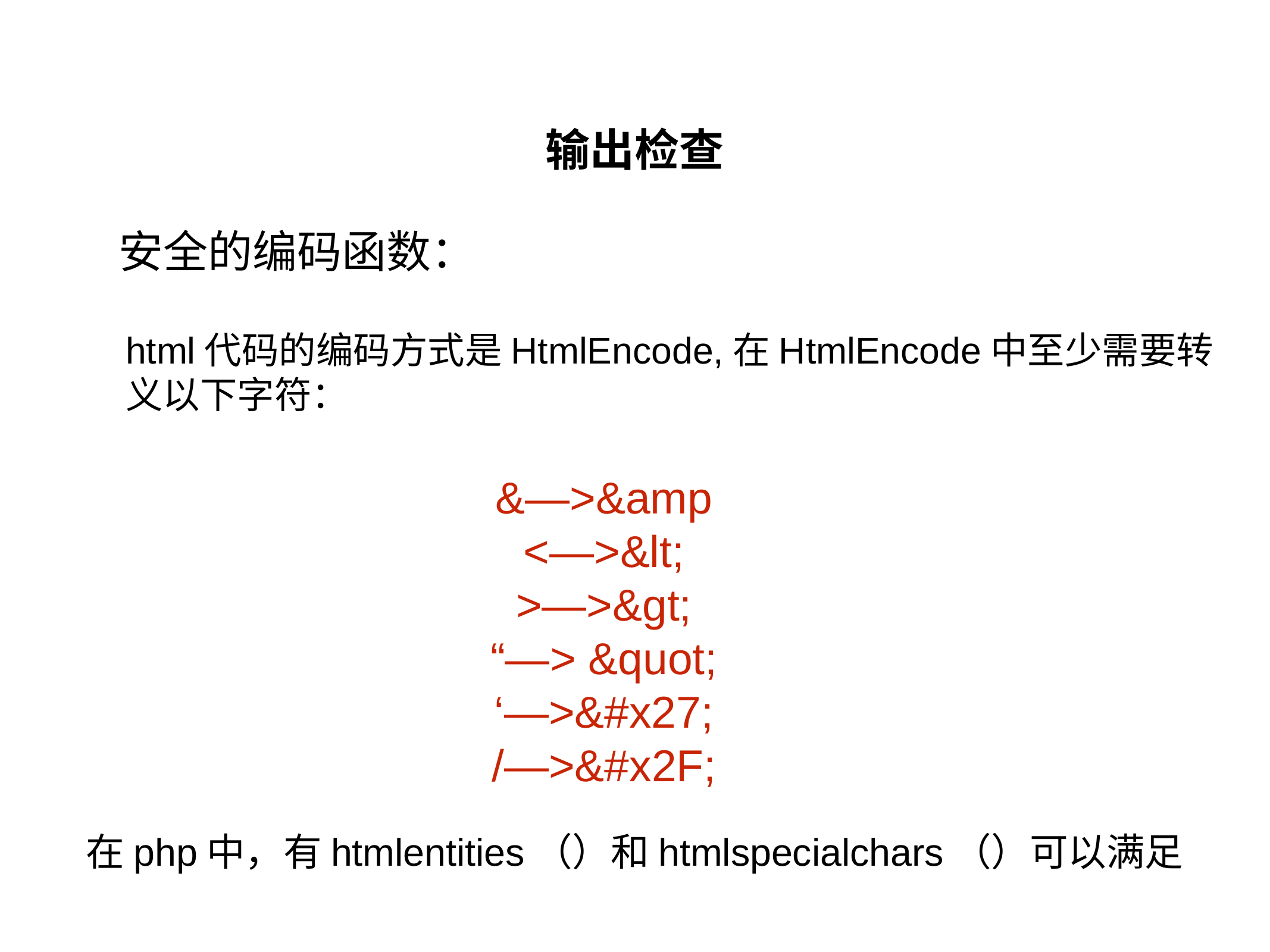

输出检查
安全的编码函数：
html代码的编码方式是HtmlEncode,在HtmlEncode中至少需要转义以下字符：
&—>&amp
<—>&lt;
>—>&gt;
“—> &quot;
‘—>&#x27;
/—>&#x2F;
在php中，有htmlentities（）和htmlspecialchars（）可以满足